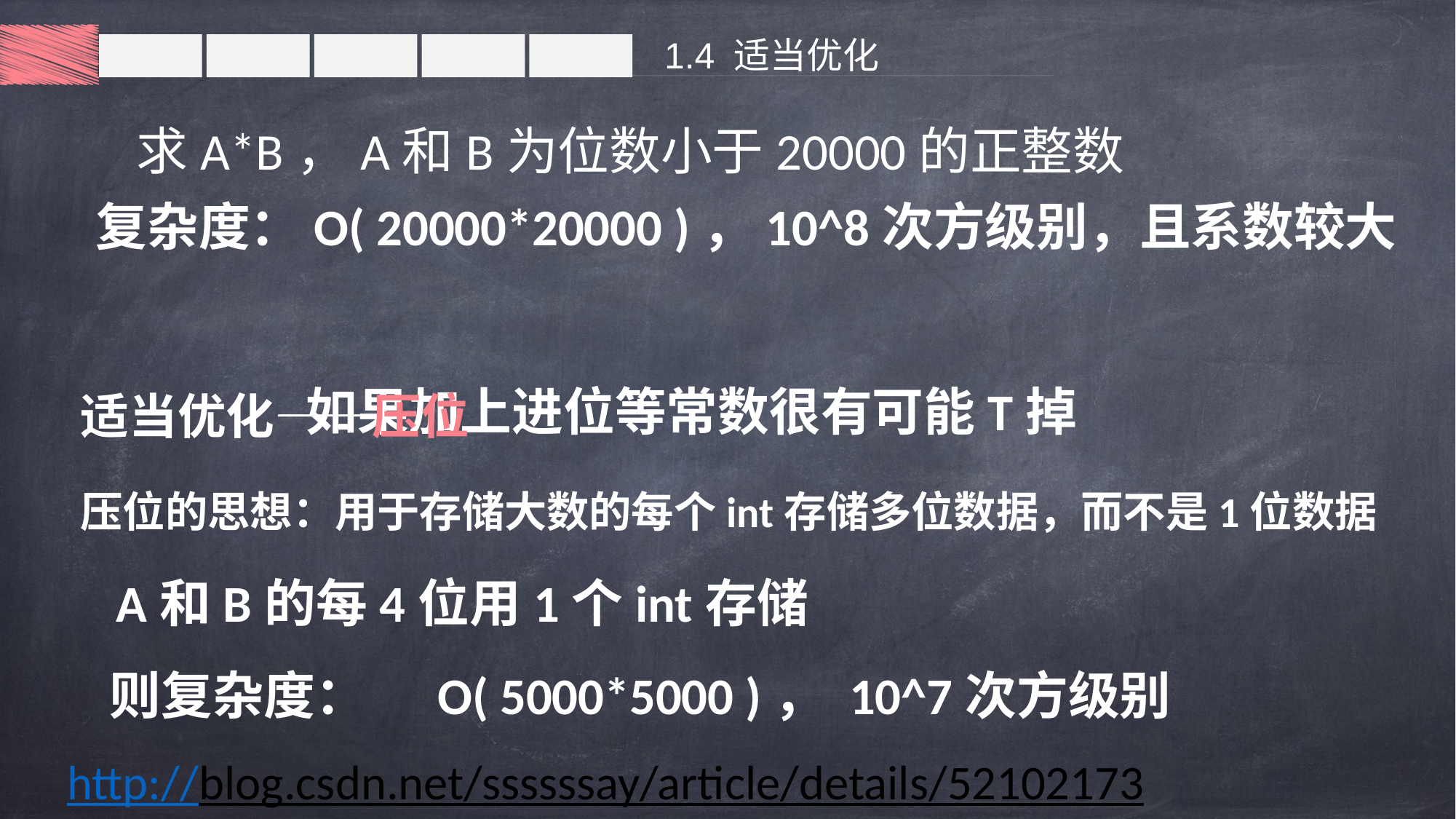

1.4 适当优化

求A*B，A和B为位数小于20000的正整数

复杂度：O( 20000*20000 )，10^8次方级别，且系数较大
                 如果加上进位等常数很有可能T掉

适当优化——压位
压位的思想：用于存储大数的每个int存储多位数据，而不是1位数据

 A和B的每4位用1个int存储
则复杂度：     O( 5000*5000 )， 10^7次方级别

http://blog.csdn.net/ssssssay/article/details/52102173